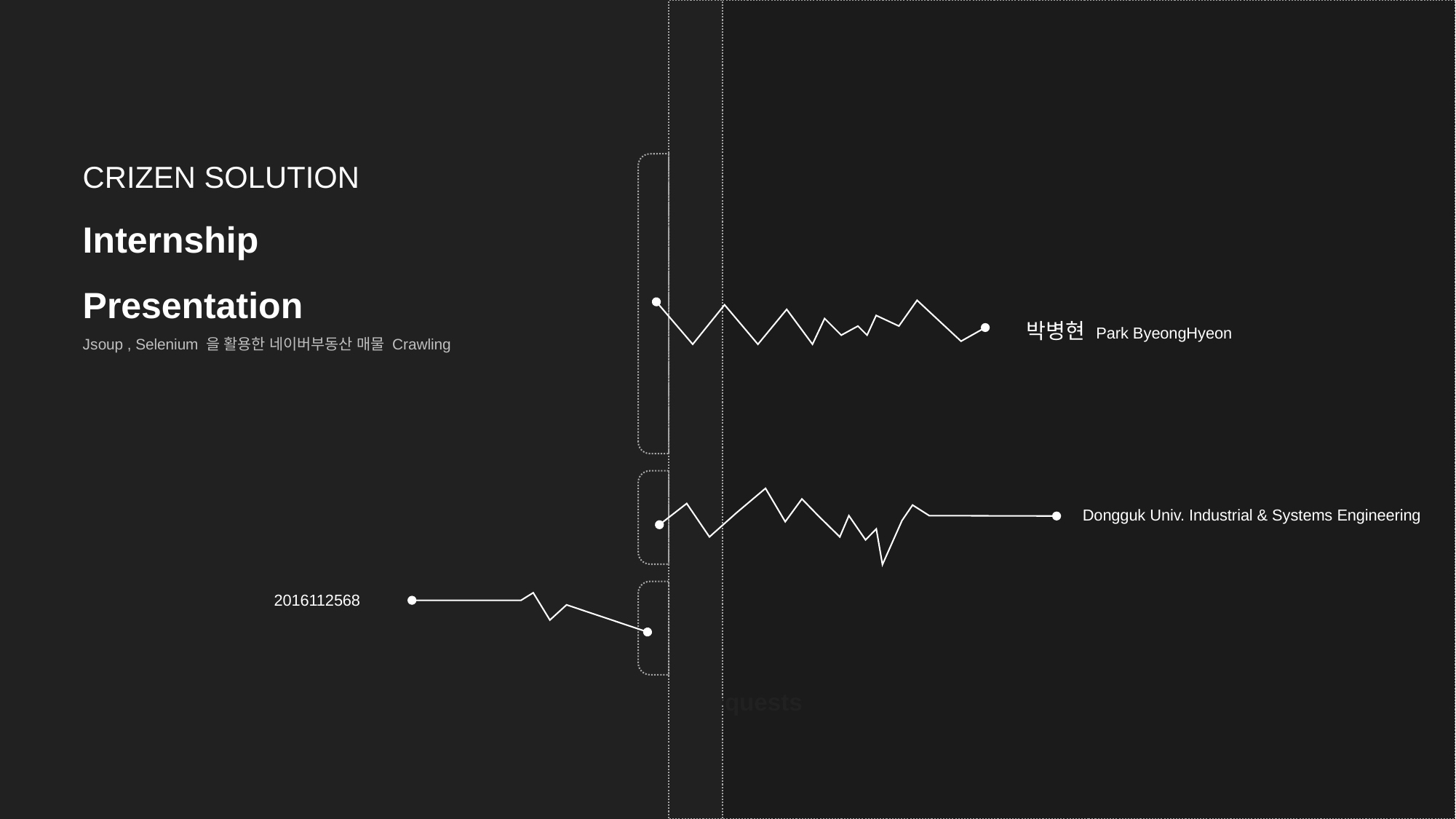

CRIZEN SOLUTION
Internship
Presentation
Jsoup , Selenium 을 활용한 네이버부동산 매물 Crawling

박병현 Park ByeongHyeon

Dongguk Univ. Industrial & Systems Engineering

2016112568

requests